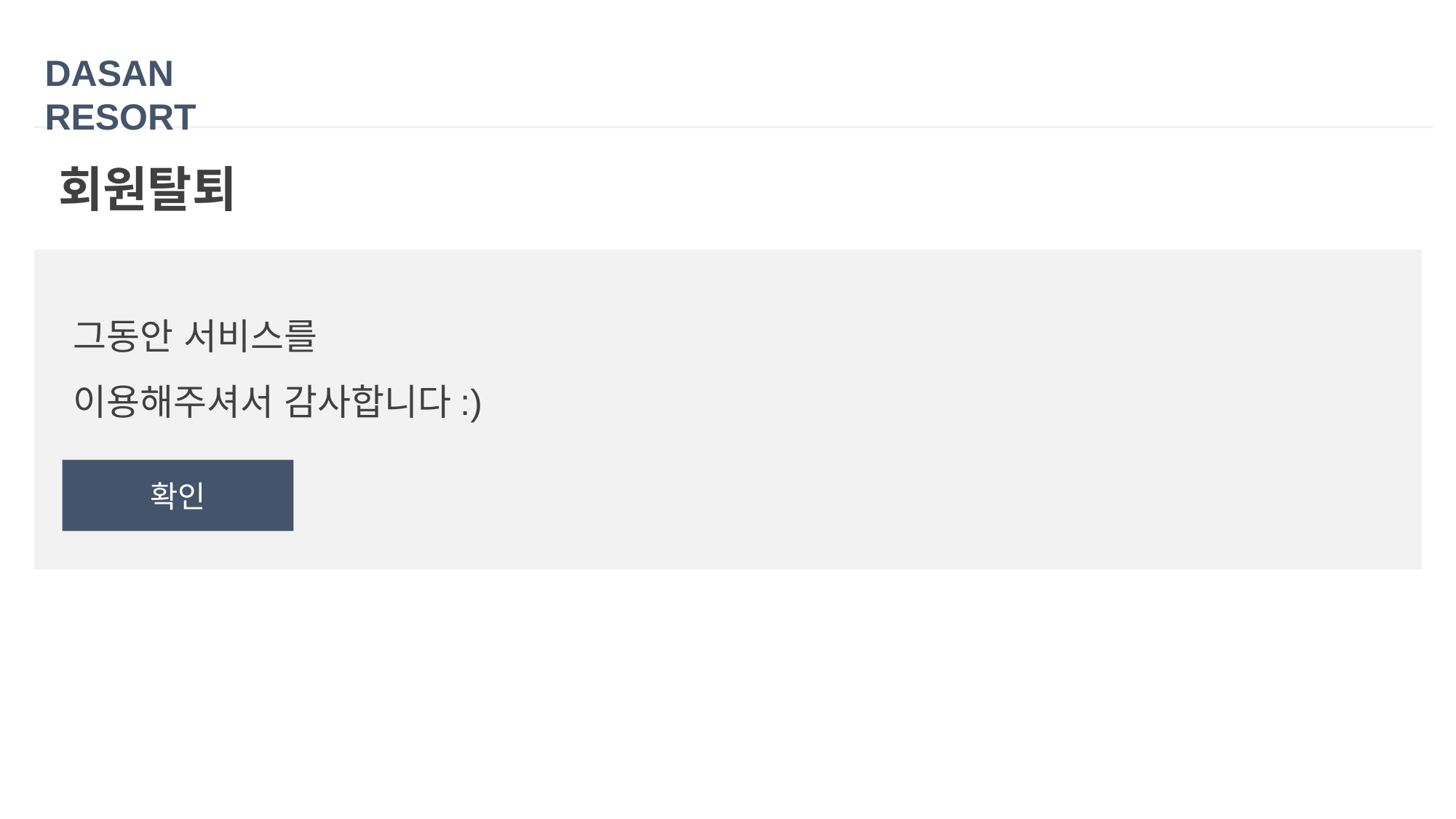

DASAN RESORT
회원탈퇴

그동안 서비스를
이용해주셔서 감사합니다:)
확인